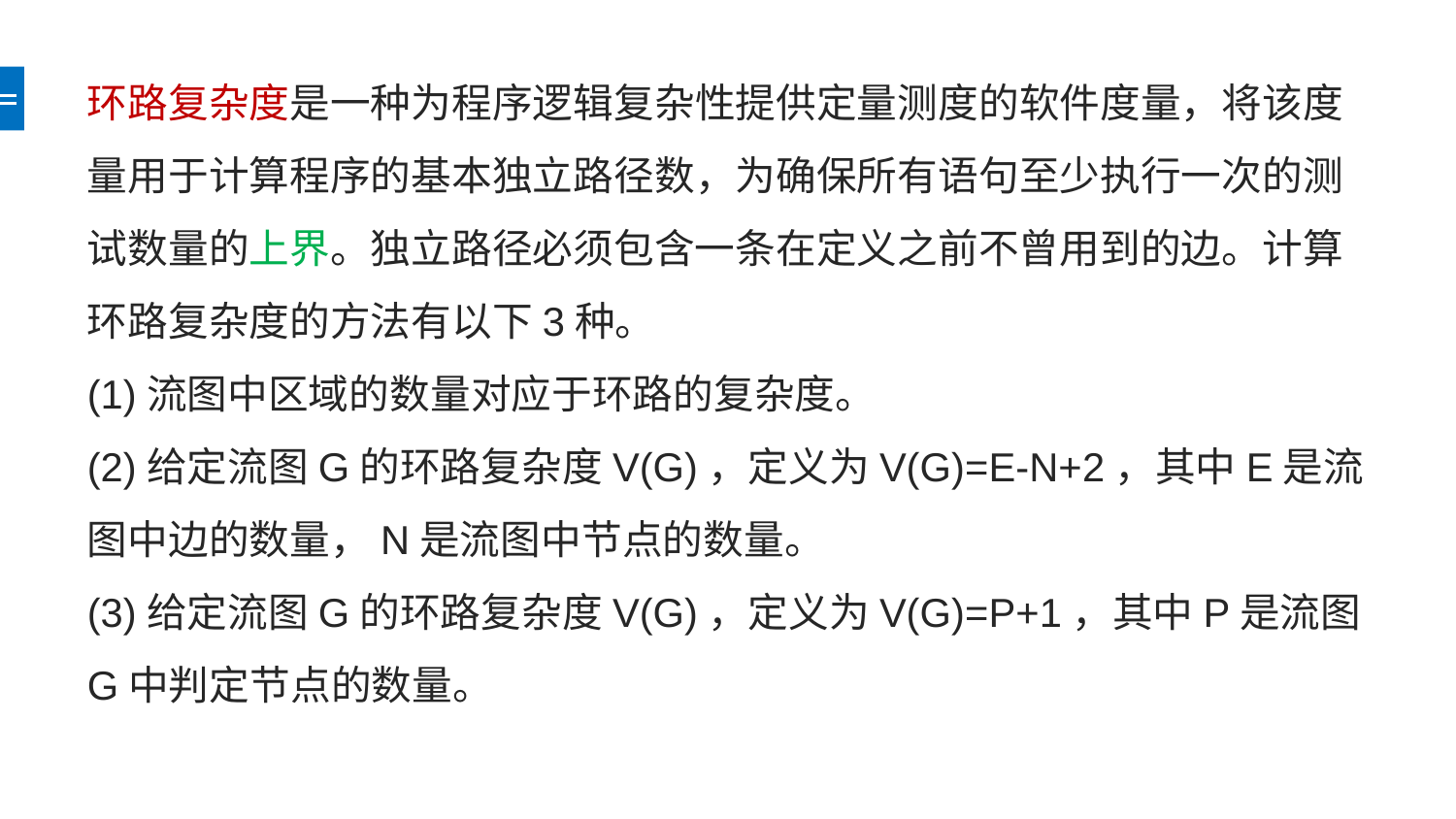

环路复杂度是一种为程序逻辑复杂性提供定量测度的软件度量，将该度量用于计算程序的基本独立路径数，为确保所有语句至少执行一次的测试数量的上界。独立路径必须包含一条在定义之前不曾用到的边。计算环路复杂度的方法有以下3种。
(1)流图中区域的数量对应于环路的复杂度。
(2)给定流图G的环路复杂度V(G)，定义为V(G)=E-N+2，其中E是流图中边的数量，N是流图中节点的数量。
(3)给定流图G的环路复杂度V(G)，定义为V(G)=P+1，其中P是流图G中判定节点的数量。